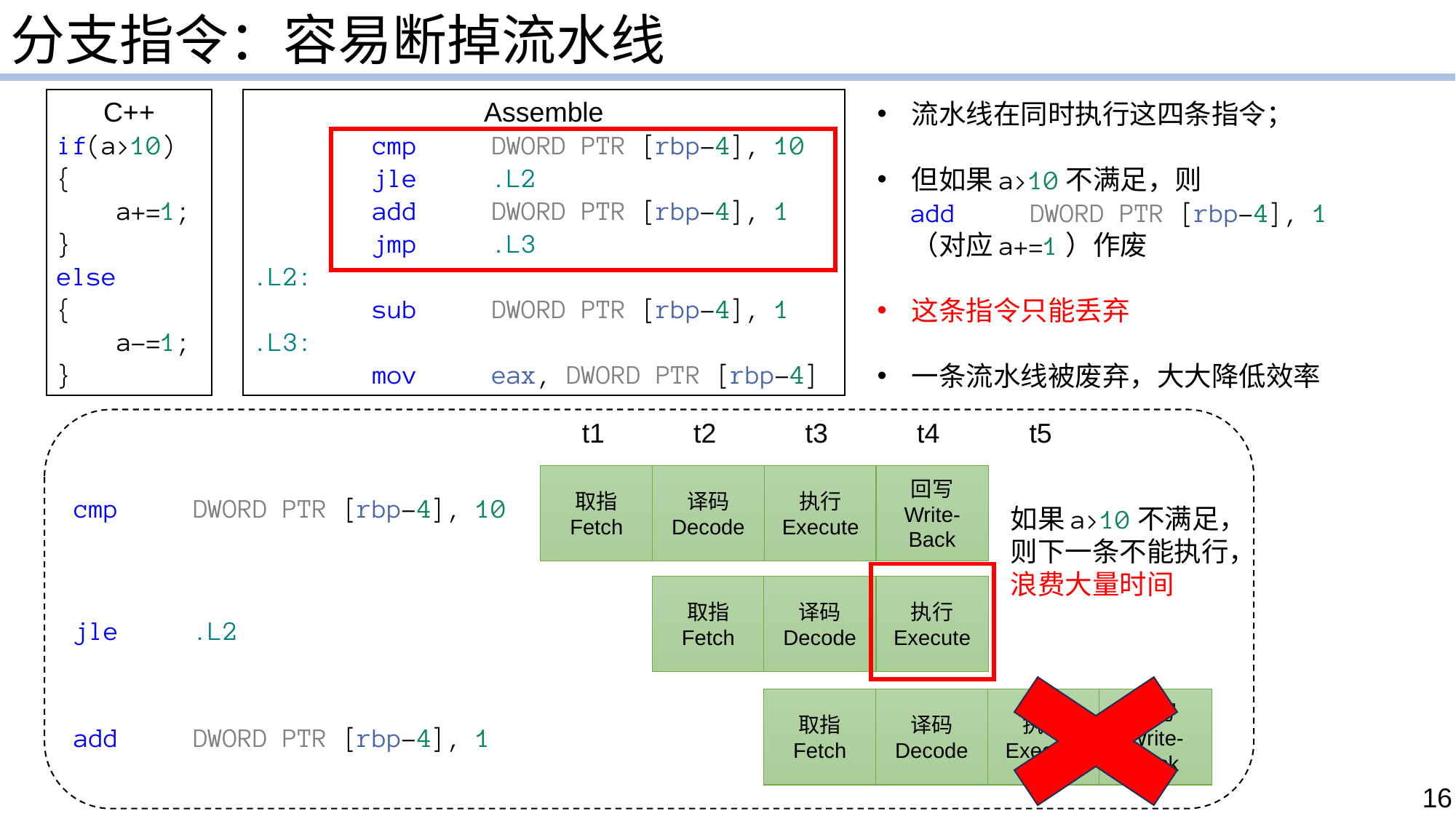

分支指令：容易断掉流水线
C++
if(a>10)
{
    a+=1;
}
else
{
    a-=1;
}
Assemble
        cmp     DWORD PTR [rbp-4], 10
        jle     .L2
        add     DWORD PTR [rbp-4], 1
        jmp     .L3
.L2:
        sub     DWORD PTR [rbp-4], 1
.L3:
        mov     eax, DWORD PTR [rbp-4]
流水线在同时执行这四条指令；

但如果a>10不满足，则
add     DWORD PTR [rbp-4], 1
（对应a+=1）作废

这条指令只能丢弃

一条流水线被废弃，大大降低效率

t1
t2
t3
t4
t5
取指
Fetch
译码
Decode
执行
Execute
回写
Write-Back
cmp     DWORD PTR [rbp-4], 10
如果a>10不满足，则下一条不能执行，浪费大量时间

取指
Fetch
译码
Decode
执行
Execute
jle     .L2

取指
Fetch
译码
Decode
执行
Execute
回写
Write-Back
add     DWORD PTR [rbp-4], 1
16